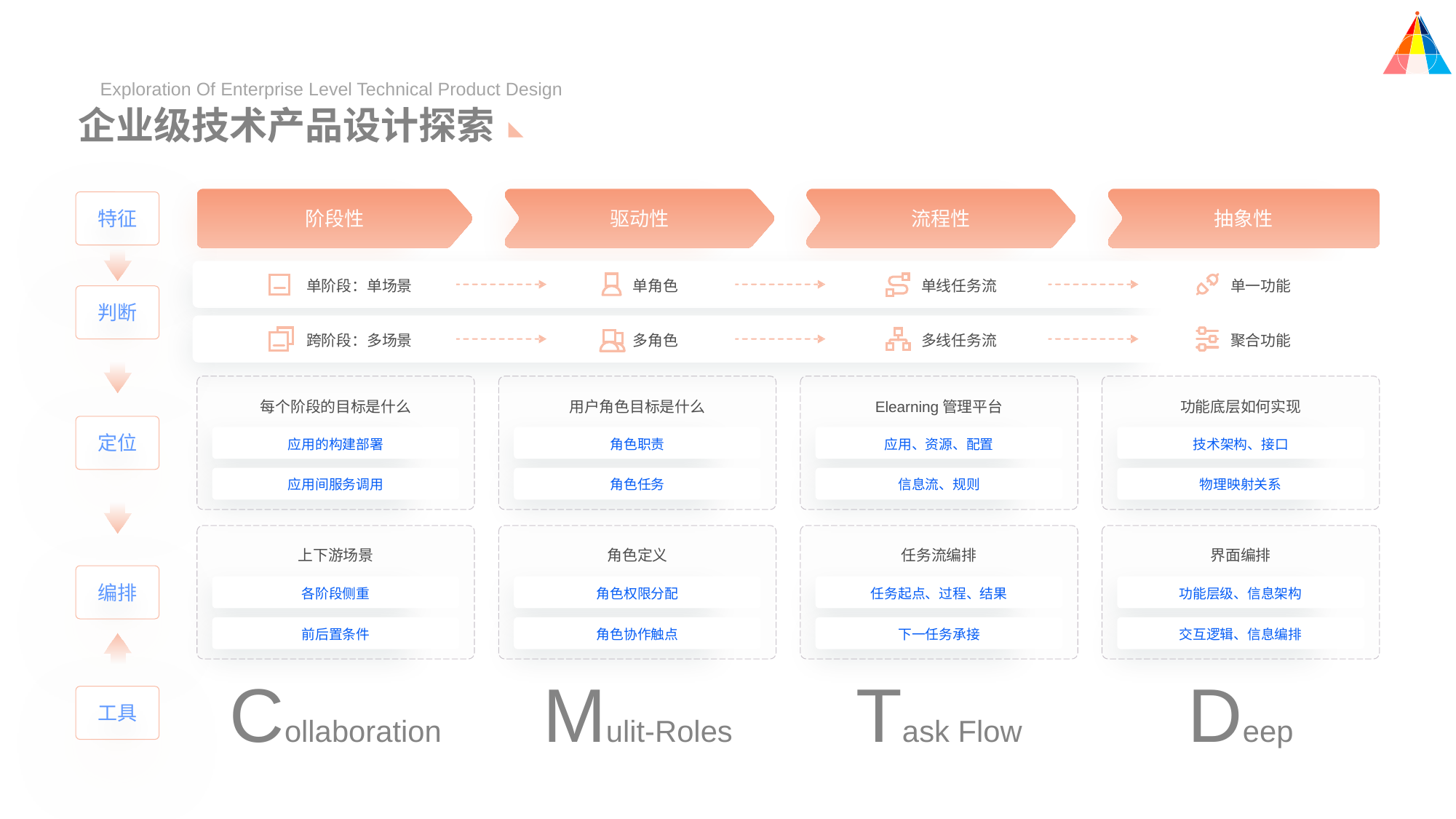

Exploration Of Enterprise Level Technical Product Design
企业级技术产品设计探索

特征
阶段性
驱动性
流程性
抽象性

单阶段：单场景
单角色
单线任务流
单一功能

判断

跨阶段：多场景
多角色
多线任务流
聚合功能

每个阶段的目标是什么
用户角色目标是什么
Elearning管理平台
功能底层如何实现

定位
应用的构建部署
角色职责
应用、资源、配置
技术架构、接口

应用间服务调用
角色任务
信息流、规则
物理映射关系

上下游场景
角色定义
任务流编排
界面编排

编排
各阶段侧重
角色权限分配
任务起点、过程、结果
功能层级、信息架构

前后置条件
角色协作触点
下一任务承接
交互逻辑、信息编排

Collaboration
Mulit-Roles
Task Flow
Deep

工具